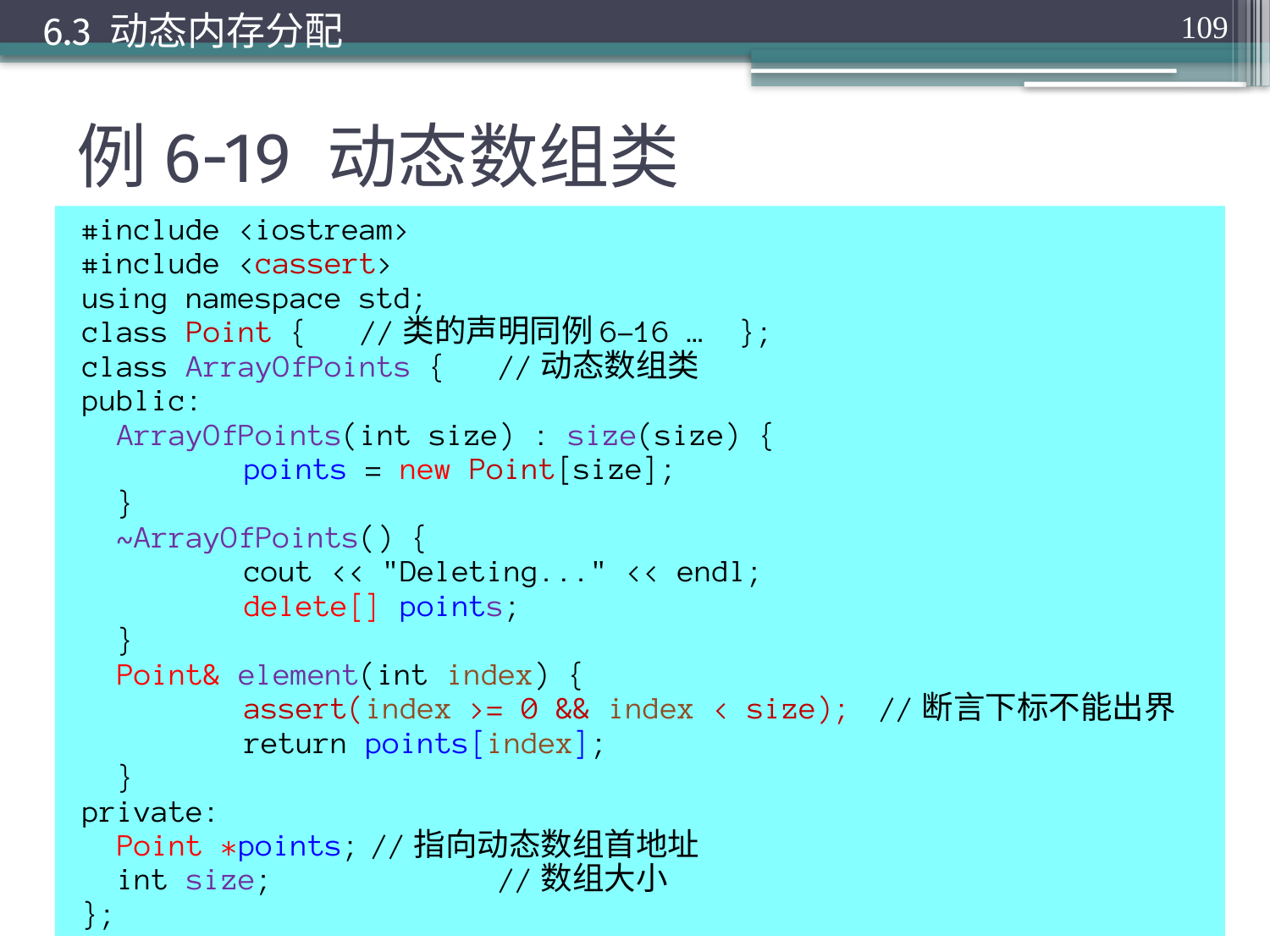

6.3 动态内存分配
109
# 例6-19 动态数组类
#include <iostream>
#include <cassert>
using namespace std;
class Point {   //类的声明同例6-16 …  };
class ArrayOfPoints {	//动态数组类
public:
	ArrayOfPoints(int size) : size(size) {
		points = new Point[size];
	}
	~ArrayOfPoints() {
		cout << "Deleting..." << endl;
		delete[] points;
	}
	Point& element(int index) {
		assert(index >= 0 && index < size);	//断言下标不能出界
		return points[index];
	}
private:
	Point *points;	//指向动态数组首地址
	int size;		//数组大小
};